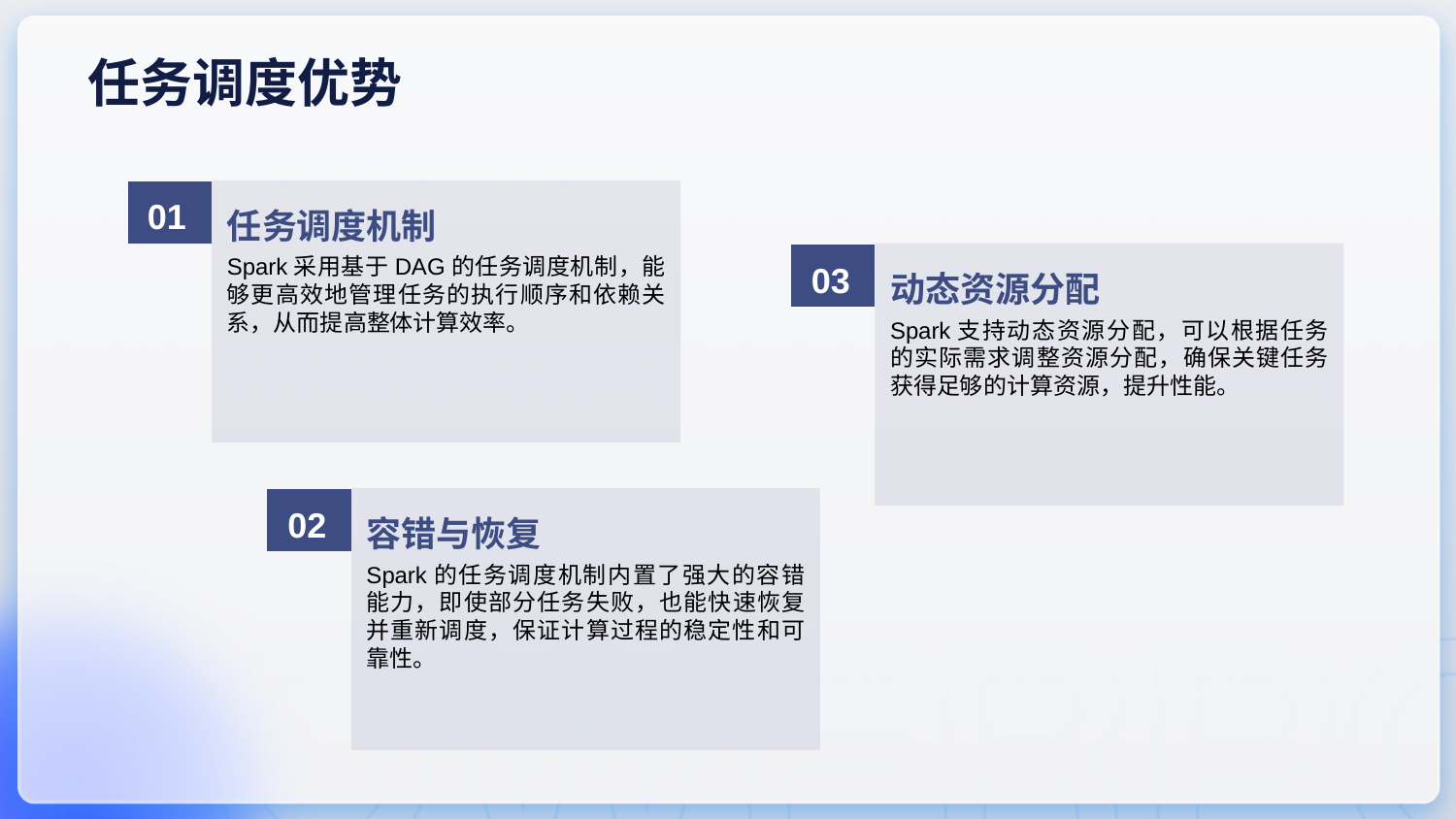

任务调度优势
01

任务调度机制
Spark采用基于DAG的任务调度机制，能够更高效地管理任务的执行顺序和依赖关系，从而提高整体计算效率。
03

动态资源分配
Spark支持动态资源分配，可以根据任务的实际需求调整资源分配，确保关键任务获得足够的计算资源，提升性能。
02

容错与恢复
Spark的任务调度机制内置了强大的容错能力，即使部分任务失败，也能快速恢复并重新调度，保证计算过程的稳定性和可靠性。